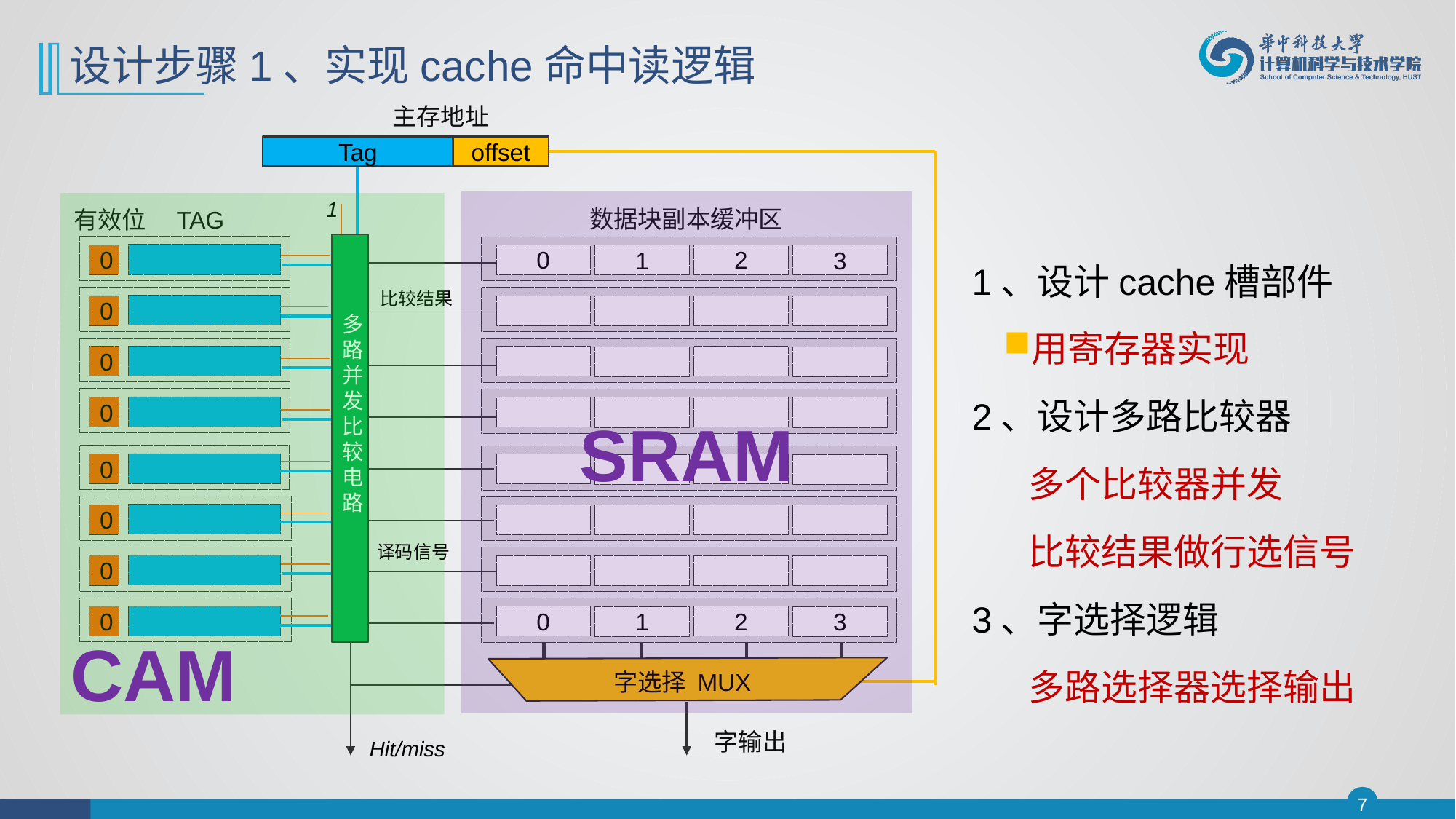

# 设计步骤1、实现cache命中读逻辑
主存地址
Tag
offset
1
SRAM

CAM
数据块副本缓冲区
TAG
有效位
多路并发比较电路

0
2
1
3

0
比较结果

0

0

0

0

0

译码信号

0

0
2
1
3

0
字选择 MUX
多路选择器
字输出
Hit/miss
1、设计cache槽部件
用寄存器实现
2、设计多路比较器
  多个比较器并发
  比较结果做行选信号
3、字选择逻辑
  多路选择器选择输出